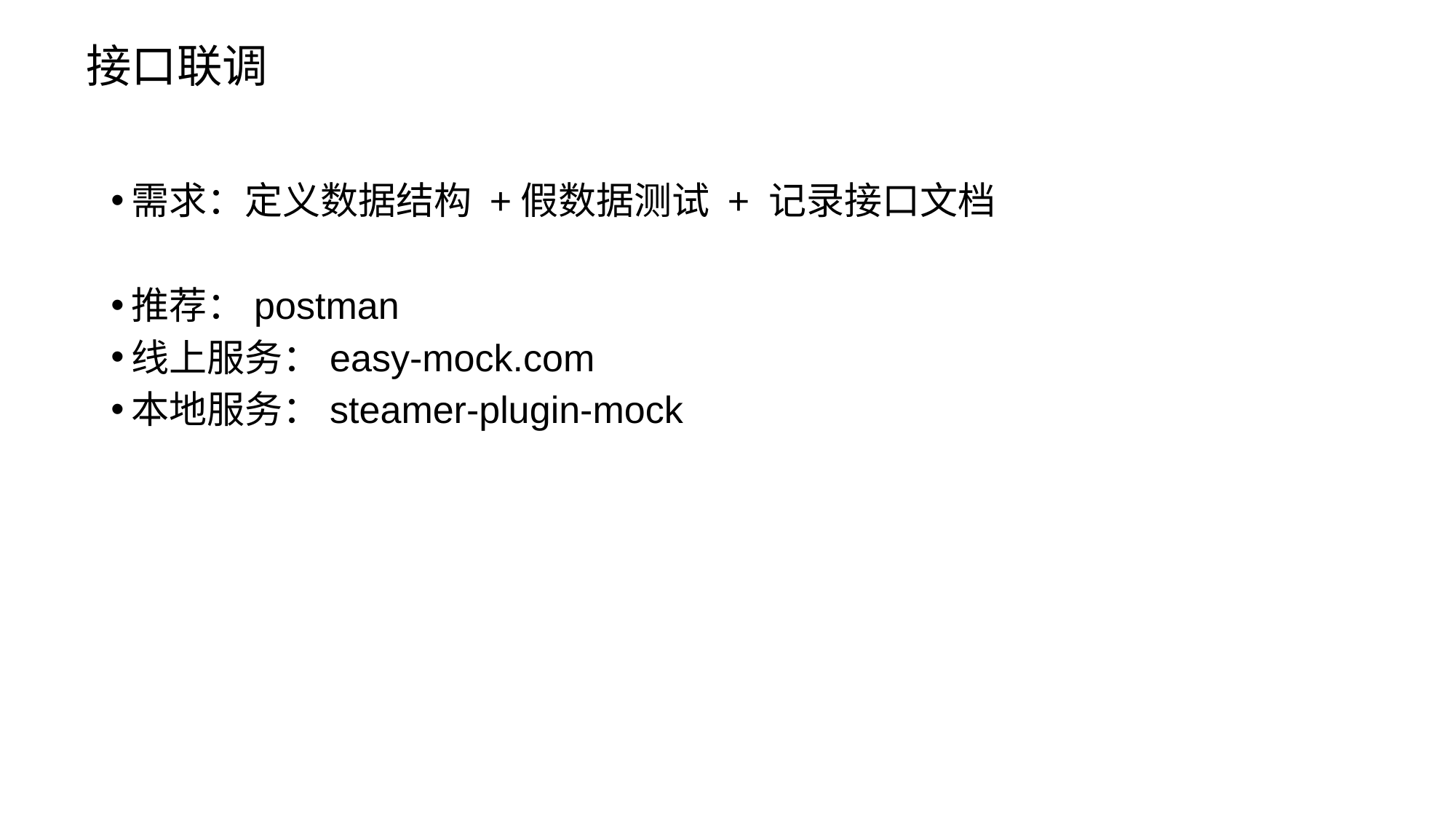

接口联调
需求：定义数据结构 +假数据测试 + 记录接口文档

推荐：postman
线上服务：easy-mock.com
本地服务：steamer-plugin-mock